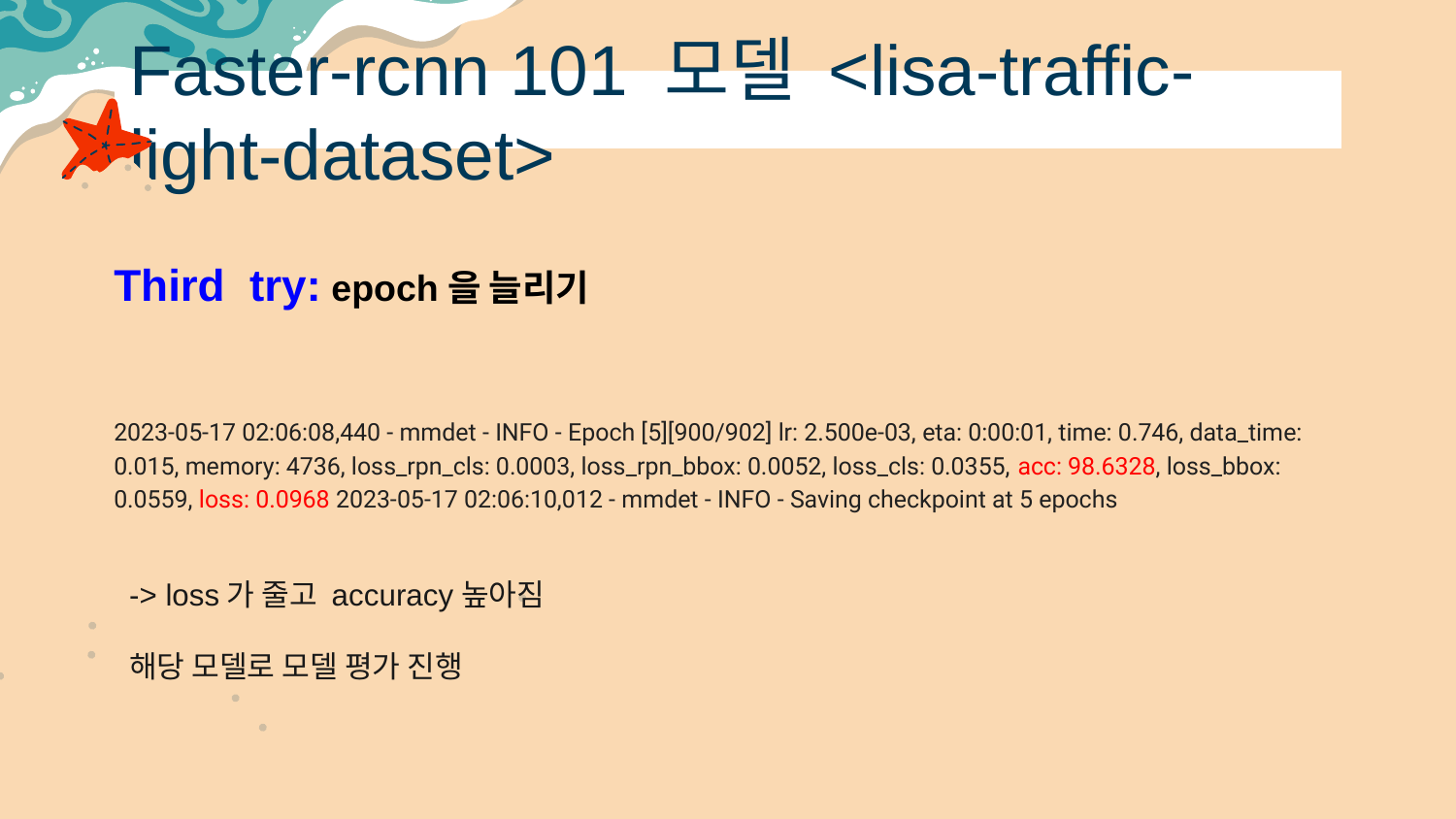

# Faster-rcnn 101 모델 <lisa-traffic-light-dataset>

Third  try: epoch을 늘리기
2023-05-17 02:06:08,440 - mmdet - INFO - Epoch [5][900/902] lr: 2.500e-03, eta: 0:00:01, time: 0.746, data_time: 0.015, memory: 4736, loss_rpn_cls: 0.0003, loss_rpn_bbox: 0.0052, loss_cls: 0.0355, acc: 98.6328, loss_bbox: 0.0559, loss: 0.0968 2023-05-17 02:06:10,012 - mmdet - INFO - Saving checkpoint at 5 epochs
-> loss가 줄고 accuracy높아짐

해당 모델로 모델 평가 진행